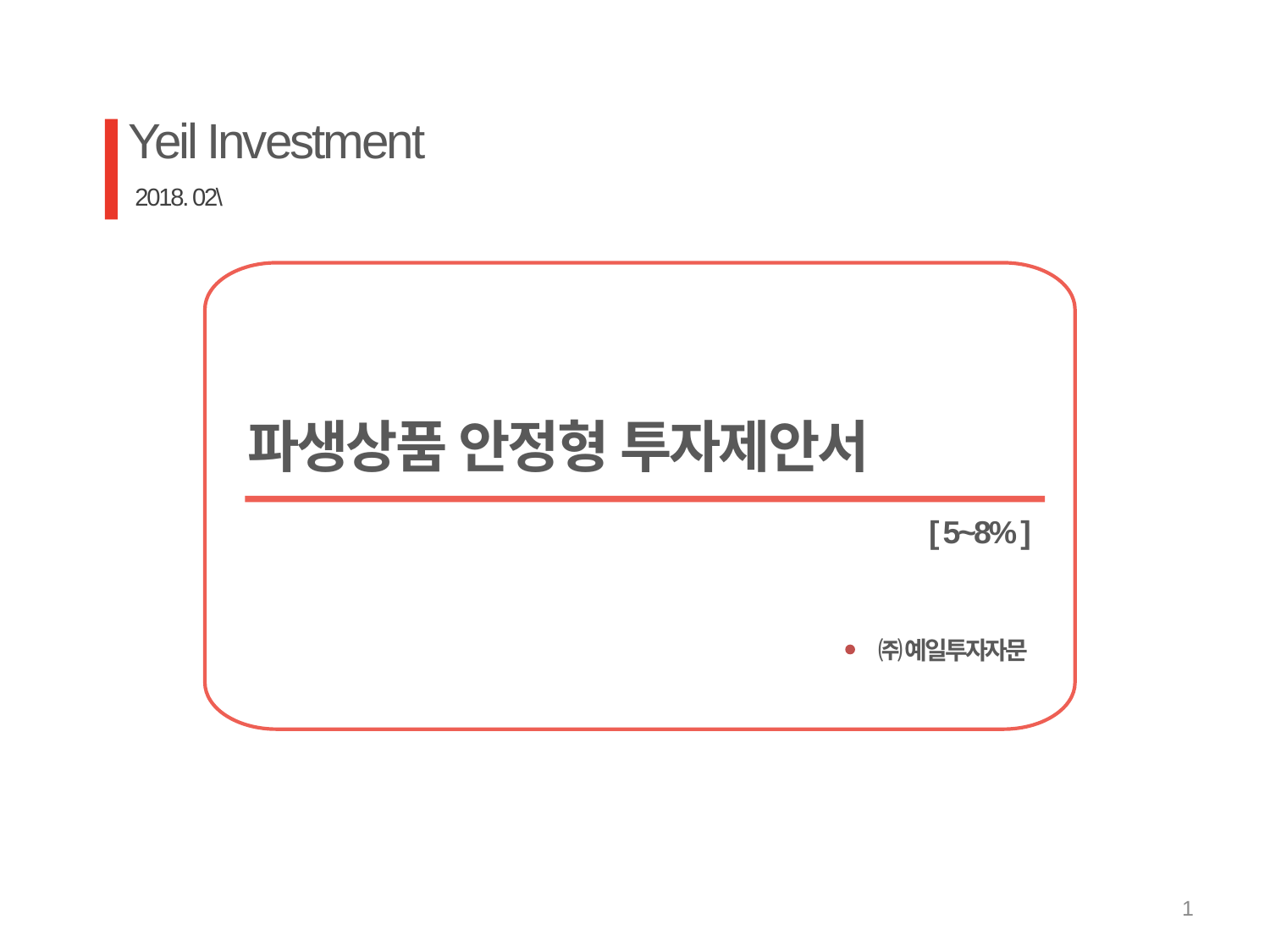

Yeil Investment

2018. 02\

파생상품 안정형 투자제안서

[ 5~8% ]
㈜ 예일투자자문

1